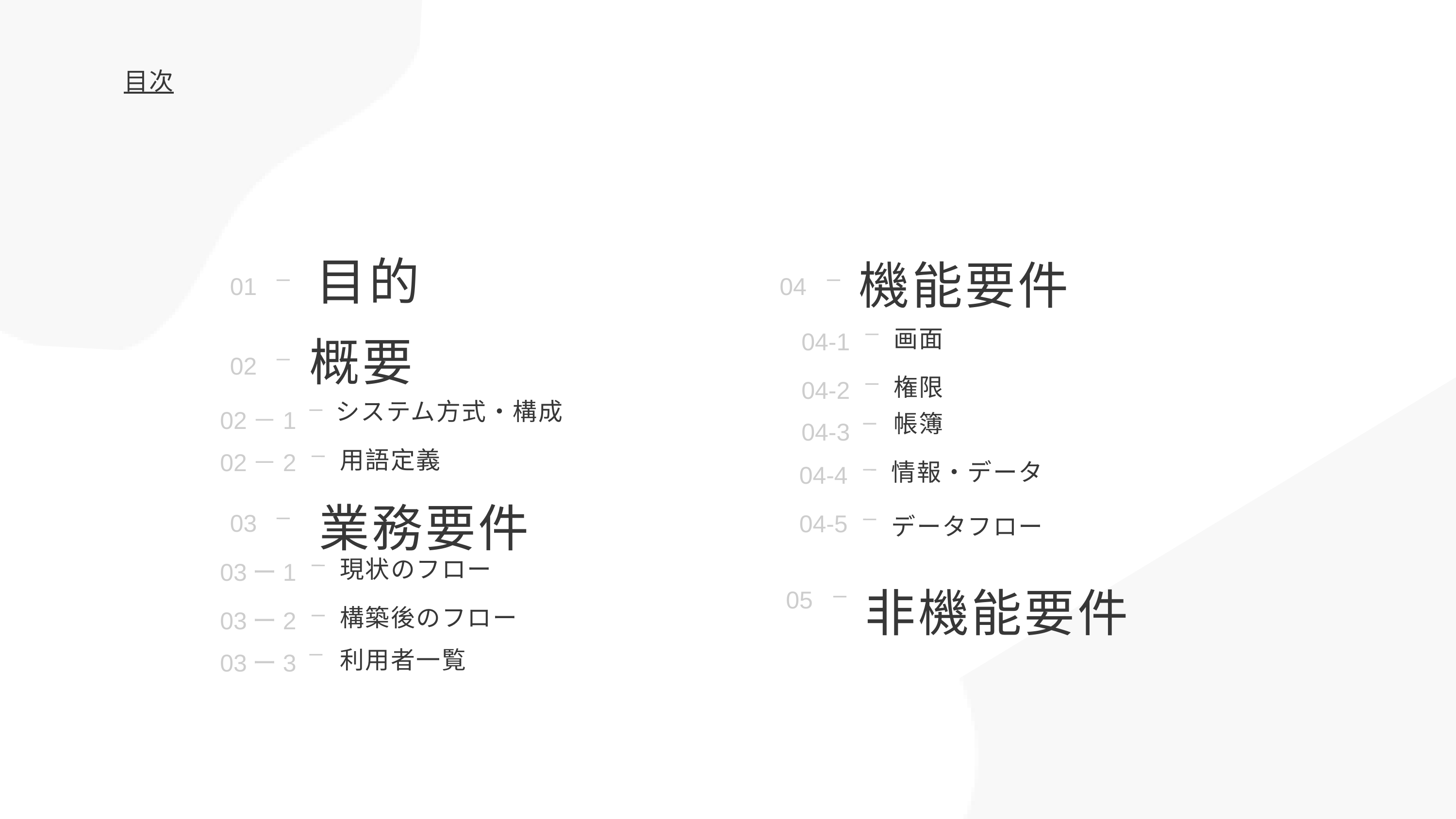

目次
目的
機能要件
01
04

概要
画面
04-1
02

権限
04-2

システム方式・構成

02－1
帳簿
04-3

用語定義

02－2
情報・データ
04-4
業務要件

03
04-5
データフロー

現状のフロー
03ー1
非機能要件
05

構築後のフロー
03ー2

利用者一覧
03ー3